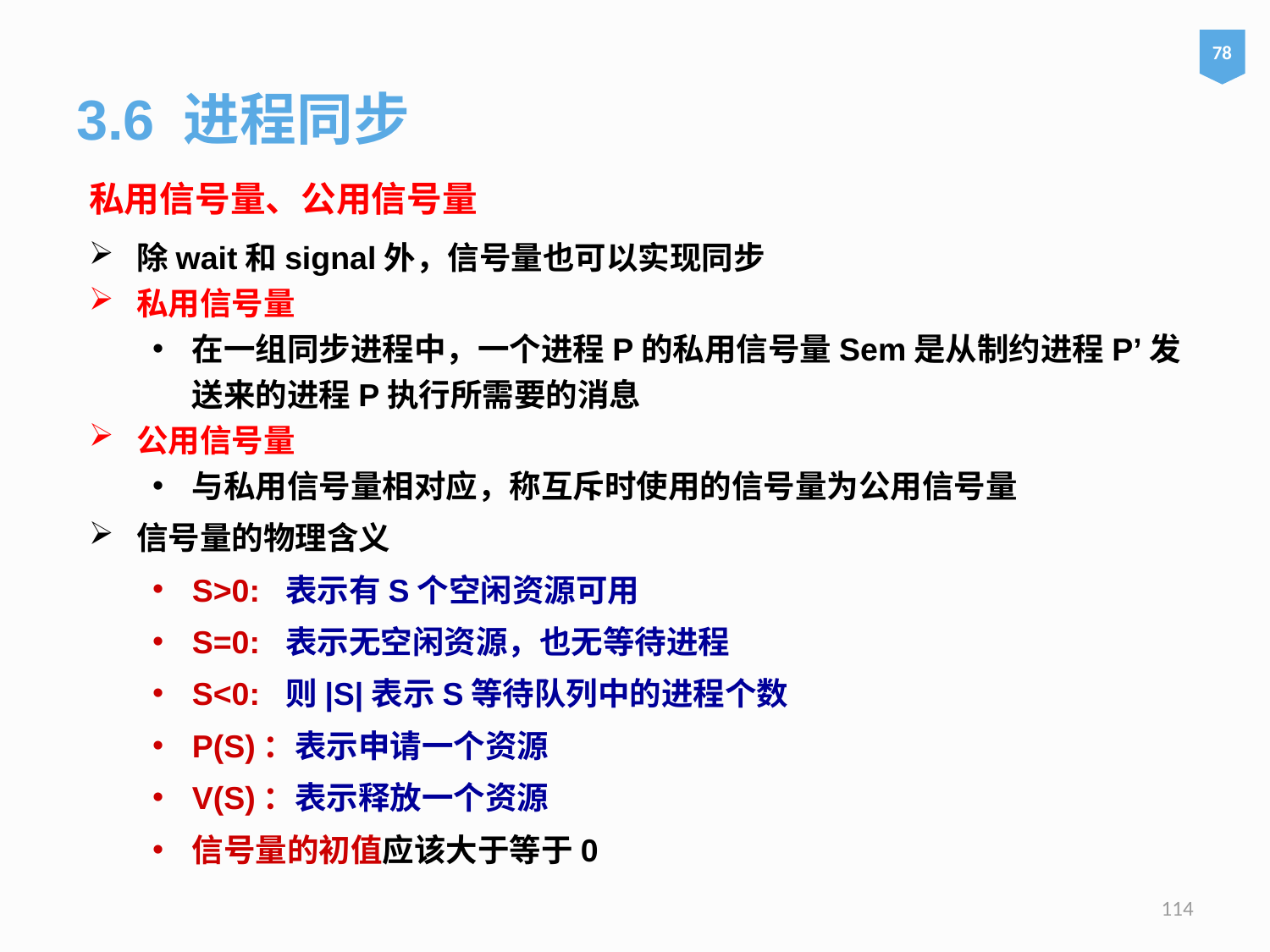

78
3.6 进程同步
私用信号量、公用信号量

除wait和signal外，信号量也可以实现同步
私用信号量
在一组同步进程中，一个进程P的私用信号量Sem是从制约进程P’发送来的进程P执行所需要的消息
公用信号量
与私用信号量相对应，称互斥时使用的信号量为公用信号量
信号量的物理含义
S>0:  表示有S个空闲资源可用
S=0:  表示无空闲资源，也无等待进程
S<0:  则|S|表示S等待队列中的进程个数
P(S)：表示申请一个资源
V(S)：表示释放一个资源
信号量的初值应该大于等于0

114